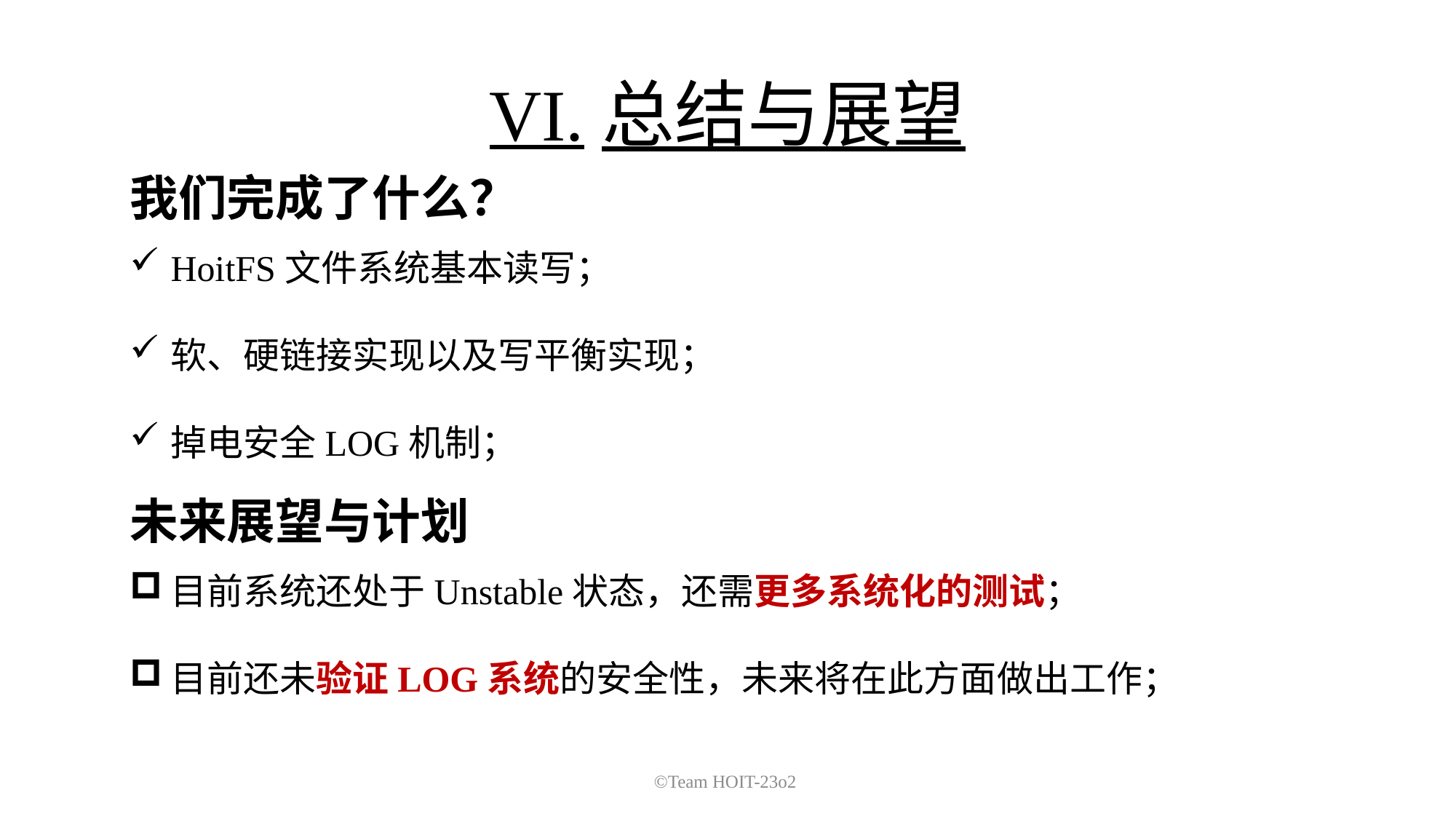

VI.总结与展望
我们完成了什么？
HoitFS文件系统基本读写；

软、硬链接实现以及写平衡实现；

掉电安全LOG机制；
未来展望与计划
目前系统还处于Unstable状态，还需更多系统化的测试；

目前还未验证LOG系统的安全性，未来将在此方面做出工作；

©Team HOIT-23o2